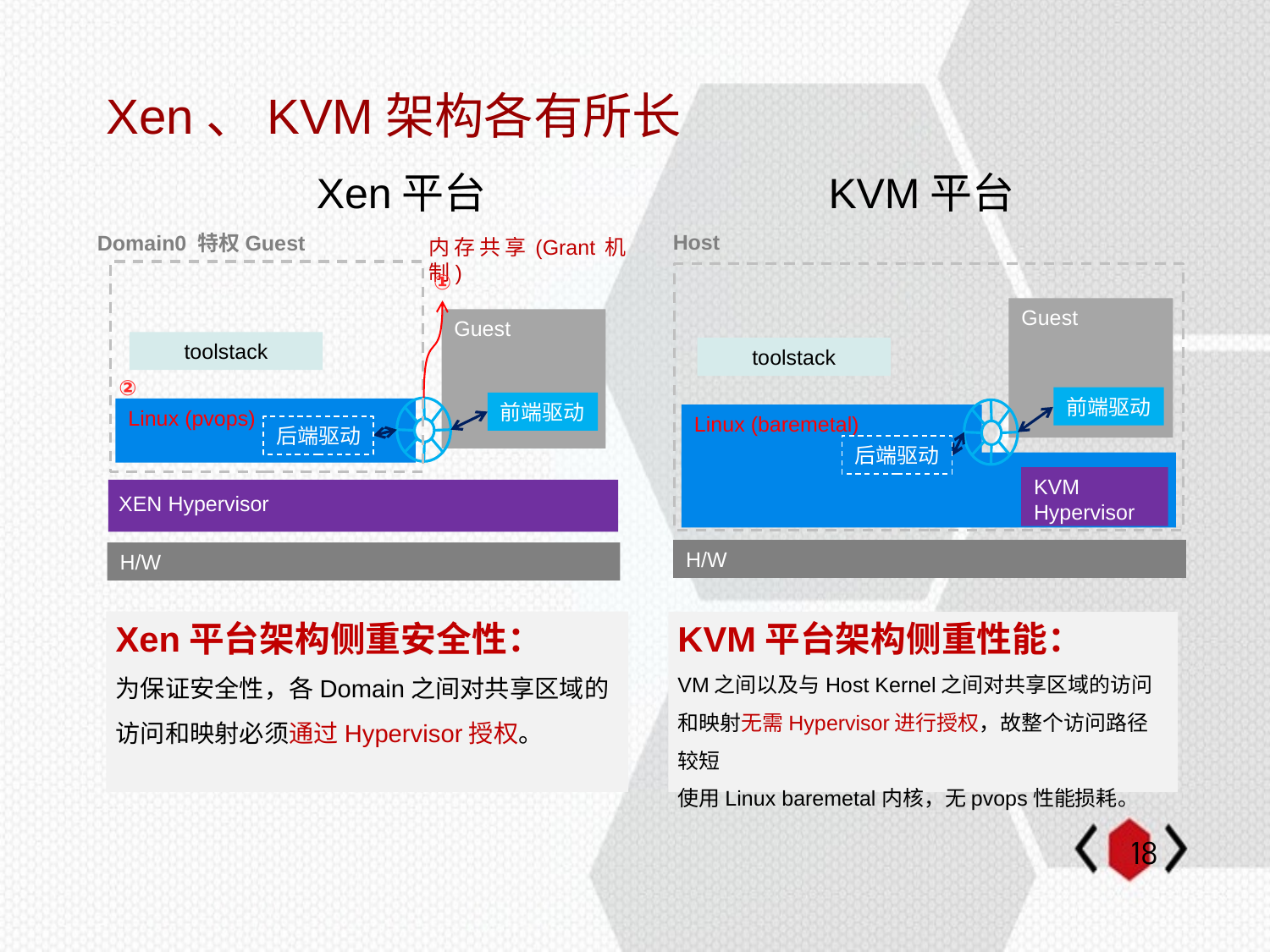

# Xen、KVM架构各有所长
Xen平台
Domain0 特权Guest

①
Guest

toolstack
②
前端驱动

Linux (pvops)

后端驱动

XEN Hypervisor
H/W
H/W
Xen平台架构侧重安全性：
为保证安全性，各Domain之间对共享区域的访问和映射必须通过Hypervisor授权。
KVM平台

Guest

toolstack
前端驱动

Linux (baremetal)

后端驱动

KVM Hypervisor
H/W
KVM平台架构侧重性能：
VM之间以及与Host Kernel之间对共享区域的访问和映射无需Hypervisor进行授权，故整个访问路径较短
使用Linux baremetal内核，无pvops性能损耗。
Host
内存共享(Grant机制)
18